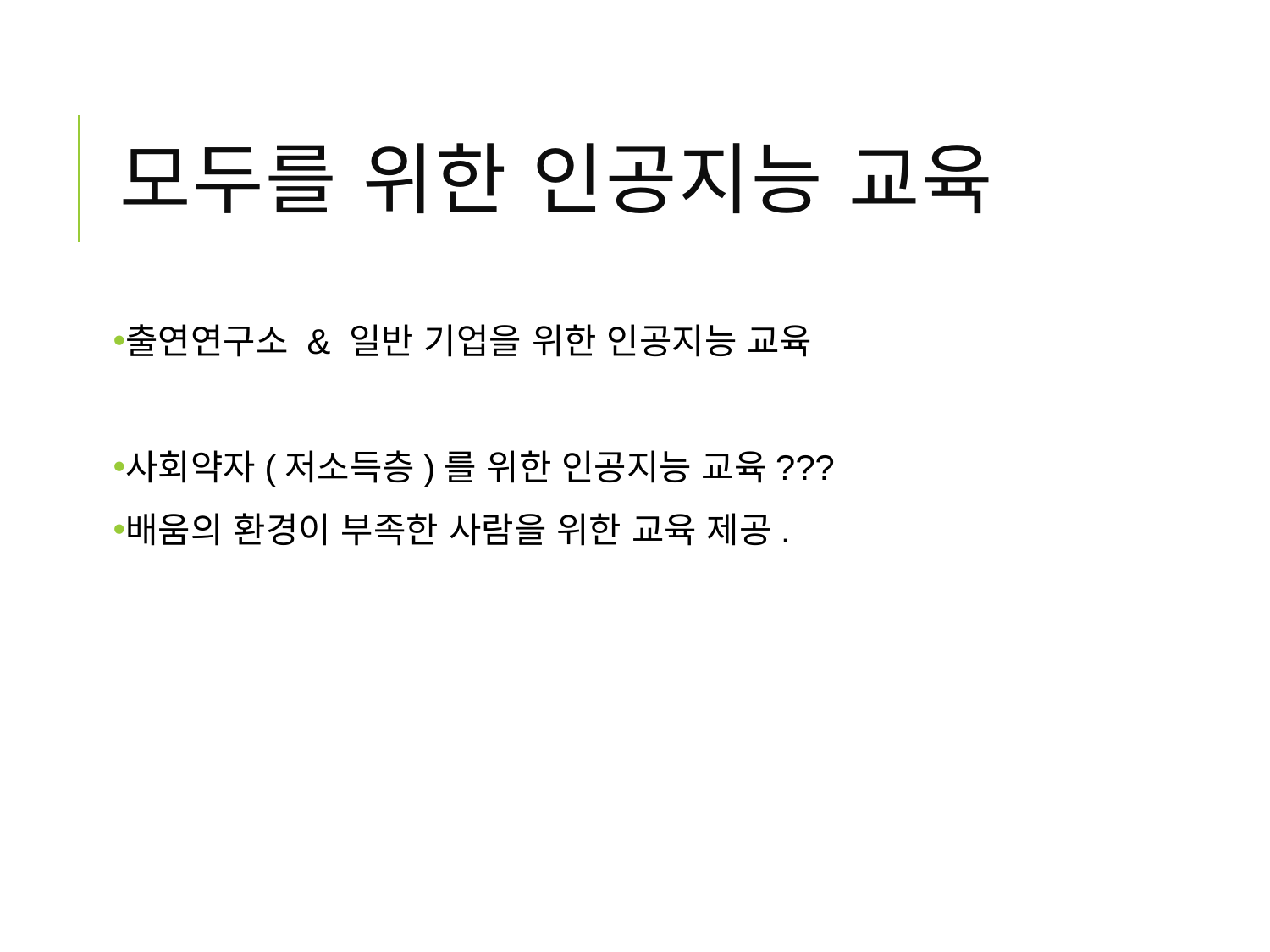

# 모두를 위한 인공지능 교육
출연연구소 & 일반 기업을 위한 인공지능 교육

사회약자(저소득층)를 위한 인공지능 교육???
배움의 환경이 부족한 사람을 위한 교육 제공.